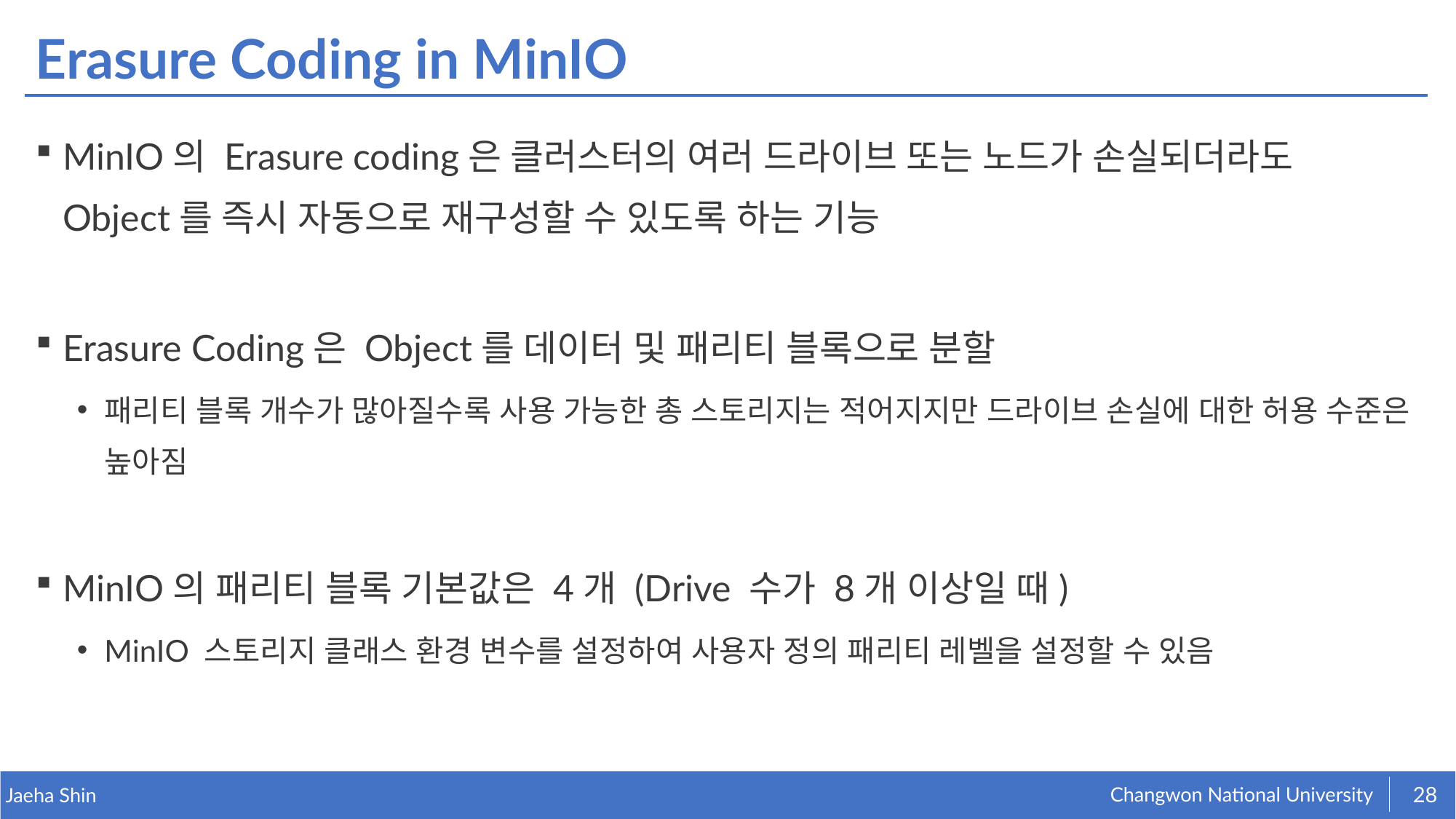

# Erasure Coding in MinIO
MinIO의 Erasure coding은 클러스터의 여러 드라이브 또는 노드가 손실되더라도 Object를 즉시 자동으로 재구성할 수 있도록 하는 기능

Erasure Coding은 Object를 데이터 및 패리티 블록으로 분할
패리티 블록 개수가 많아질수록 사용 가능한 총 스토리지는 적어지지만 드라이브 손실에 대한 허용 수준은 높아짐

MinIO의 패리티 블록 기본값은 4개 (Drive 수가 8개 이상일 때)
MinIO 스토리지 클래스 환경 변수를 설정하여 사용자 정의 패리티 레벨을 설정할 수 있음

28